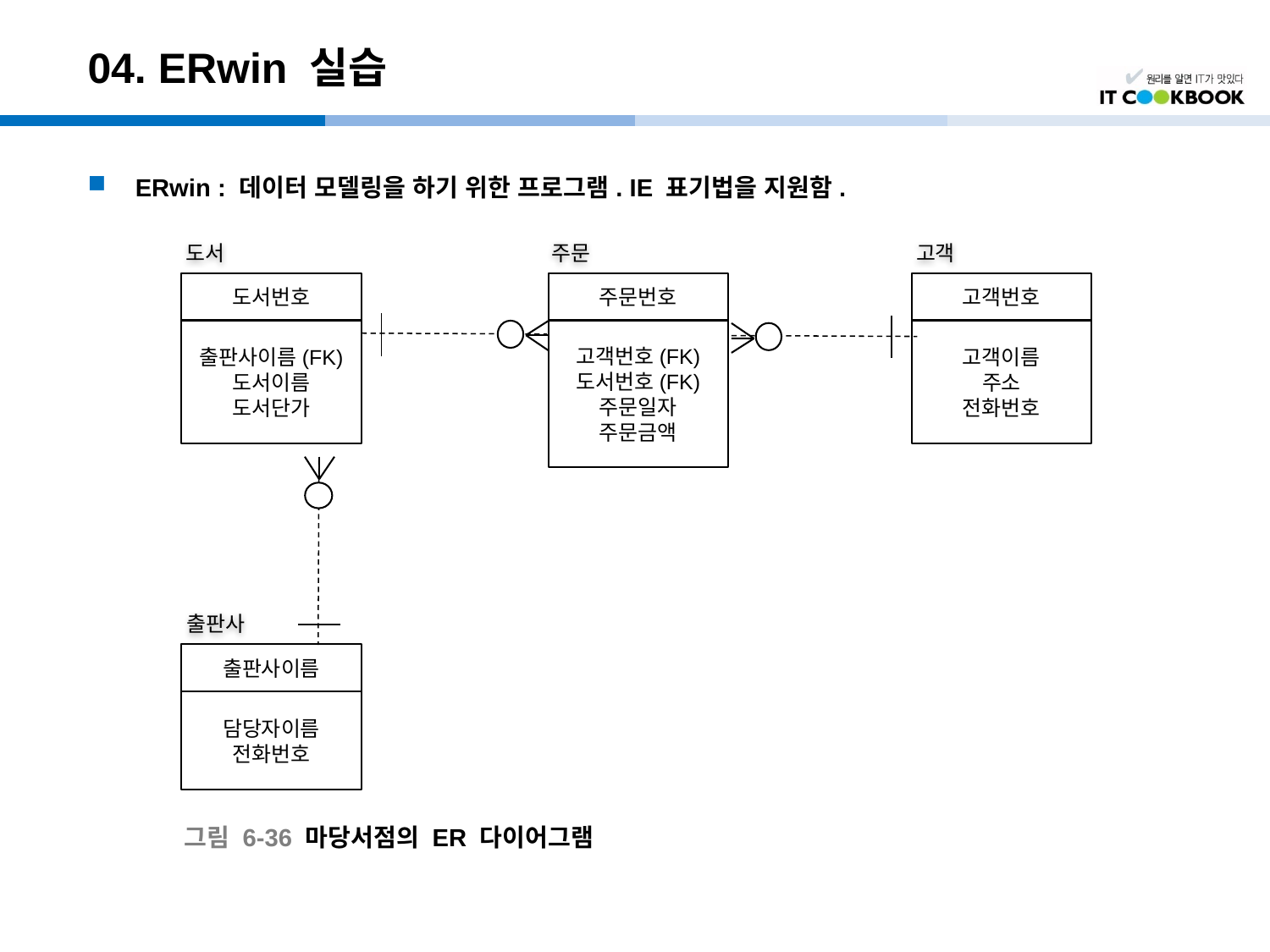

# 04. ERwin 실습
ERwin : 데이터 모델링을 하기 위한 프로그램. IE 표기법을 지원함.
도서
주문
고객
도서번호
주문번호
고객번호
고객번호(FK)
도서번호(FK)
주문일자
주문금액
출판사이름(FK)
도서이름
도서단가
고객이름
주소
전화번호

출판사
출판사이름
담당자이름
전화번호
그림 6-36 마당서점의 ER 다이어그램